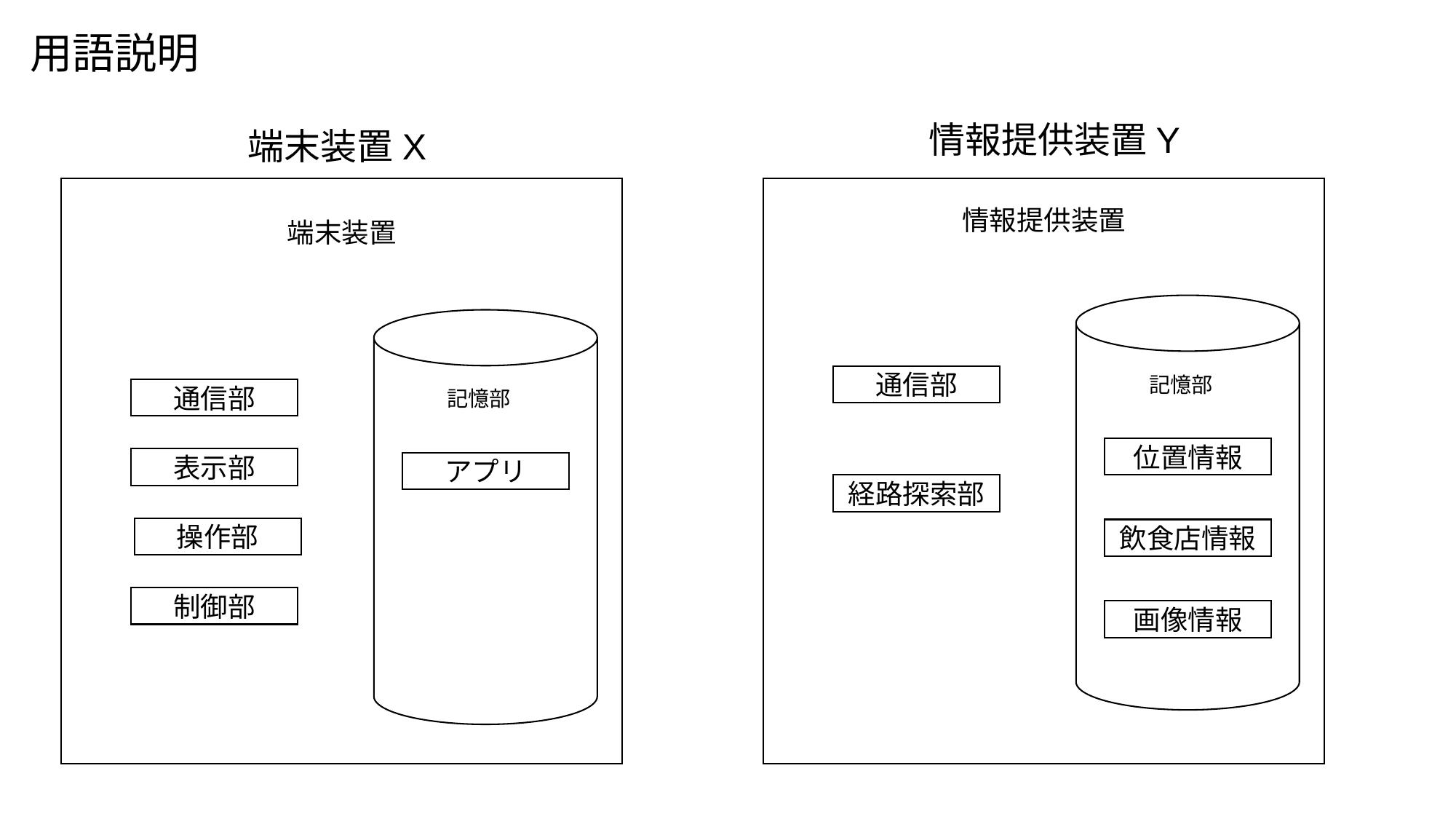

用語説明
情報提供装置Y
端末装置X

情報提供装置
端末装置

通信部
記憶部
通信部
記憶部
位置情報
表示部
アプリ
経路探索部
操作部
飲食店情報
制御部
画像情報